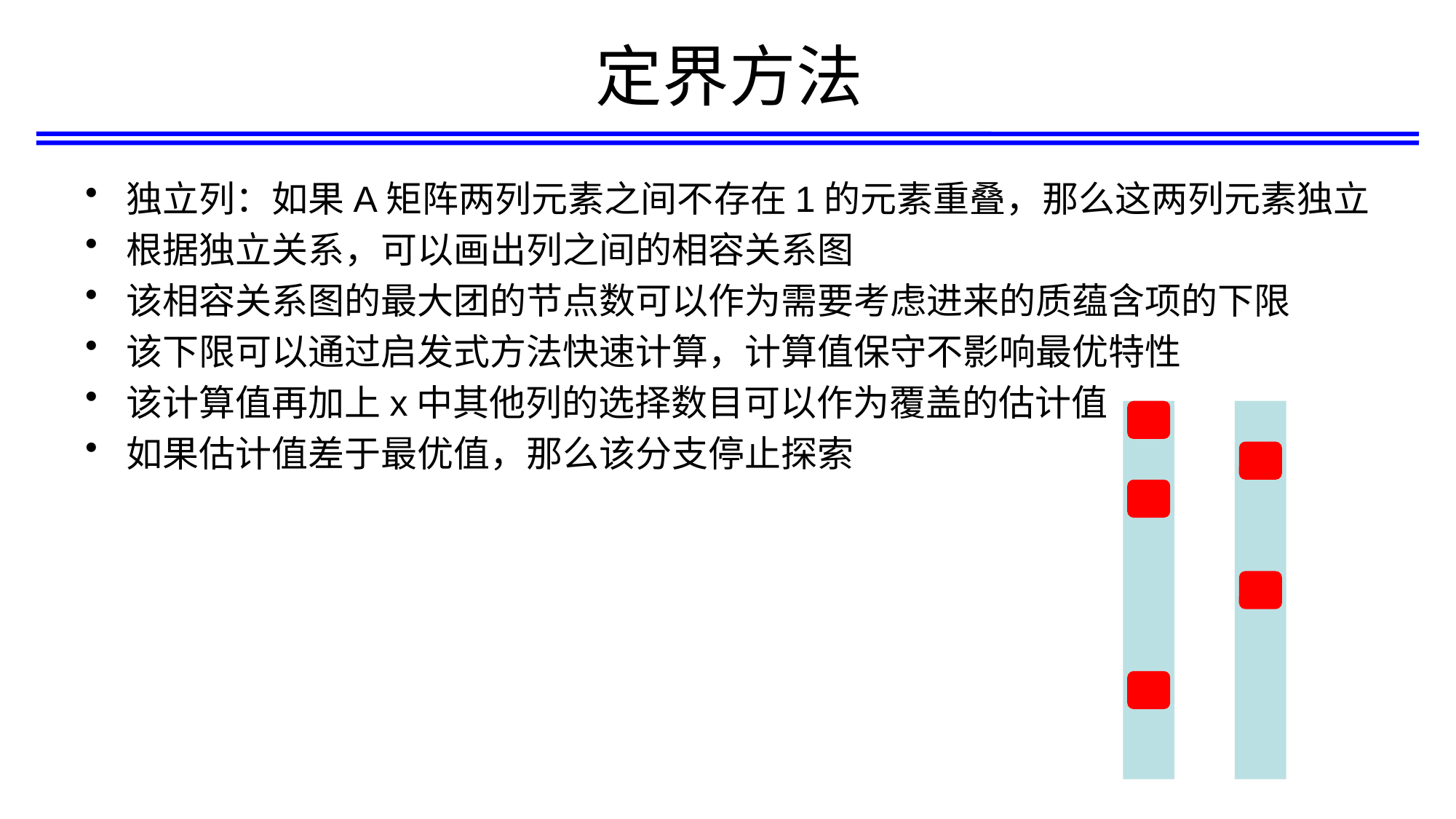

# 定界方法
独立列：如果A矩阵两列元素之间不存在1的元素重叠，那么这两列元素独立
根据独立关系，可以画出列之间的相容关系图
该相容关系图的最大团的节点数可以作为需要考虑进来的质蕴含项的下限
该下限可以通过启发式方法快速计算，计算值保守不影响最优特性
该计算值再加上x中其他列的选择数目可以作为覆盖的估计值
如果估计值差于最优值，那么该分支停止探索